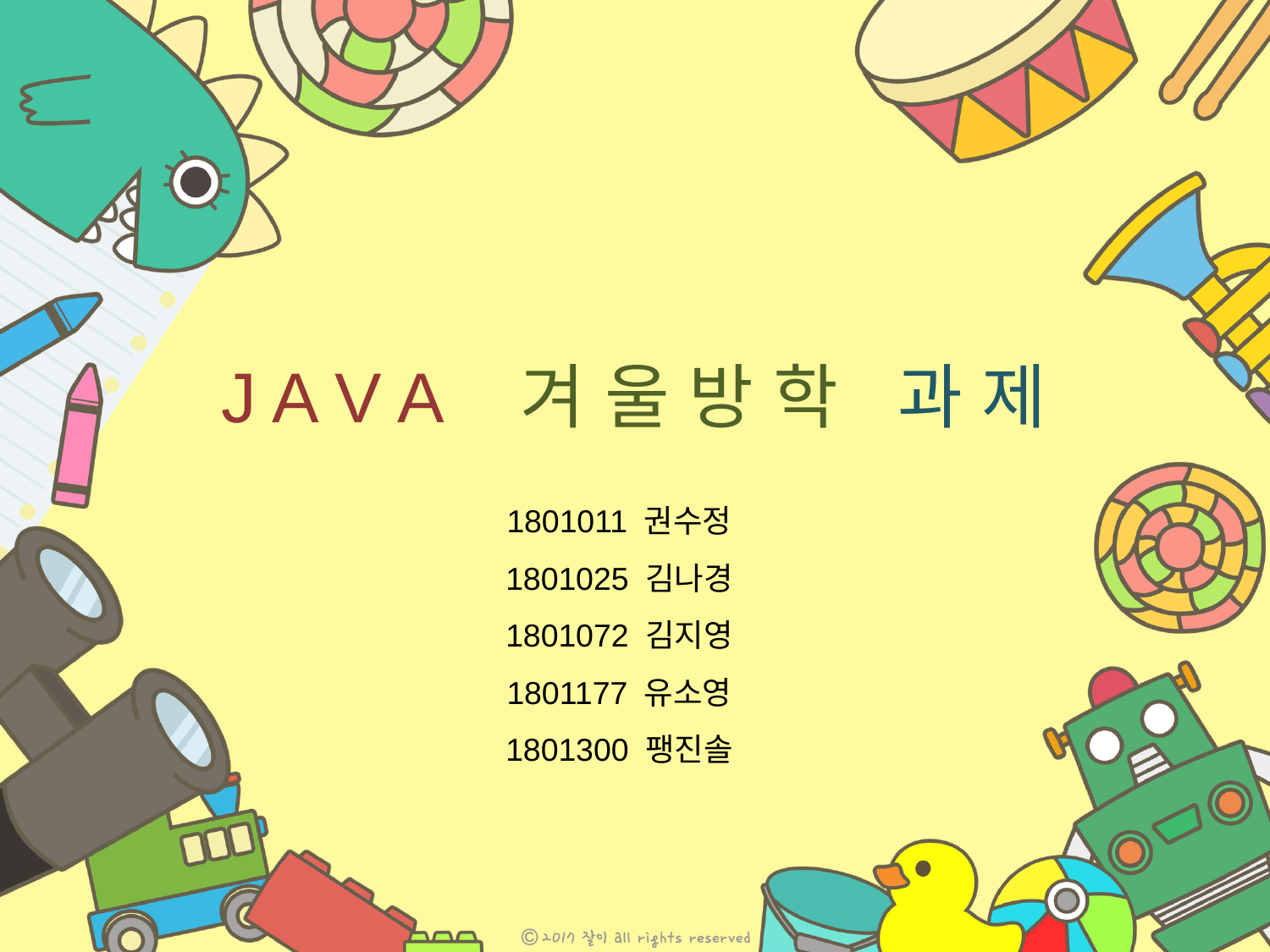

J A V A   겨 울 방 학   과 제
1801011 권수정
1801025 김나경
1801072 김지영
1801177 유소영
1801300 팽진솔